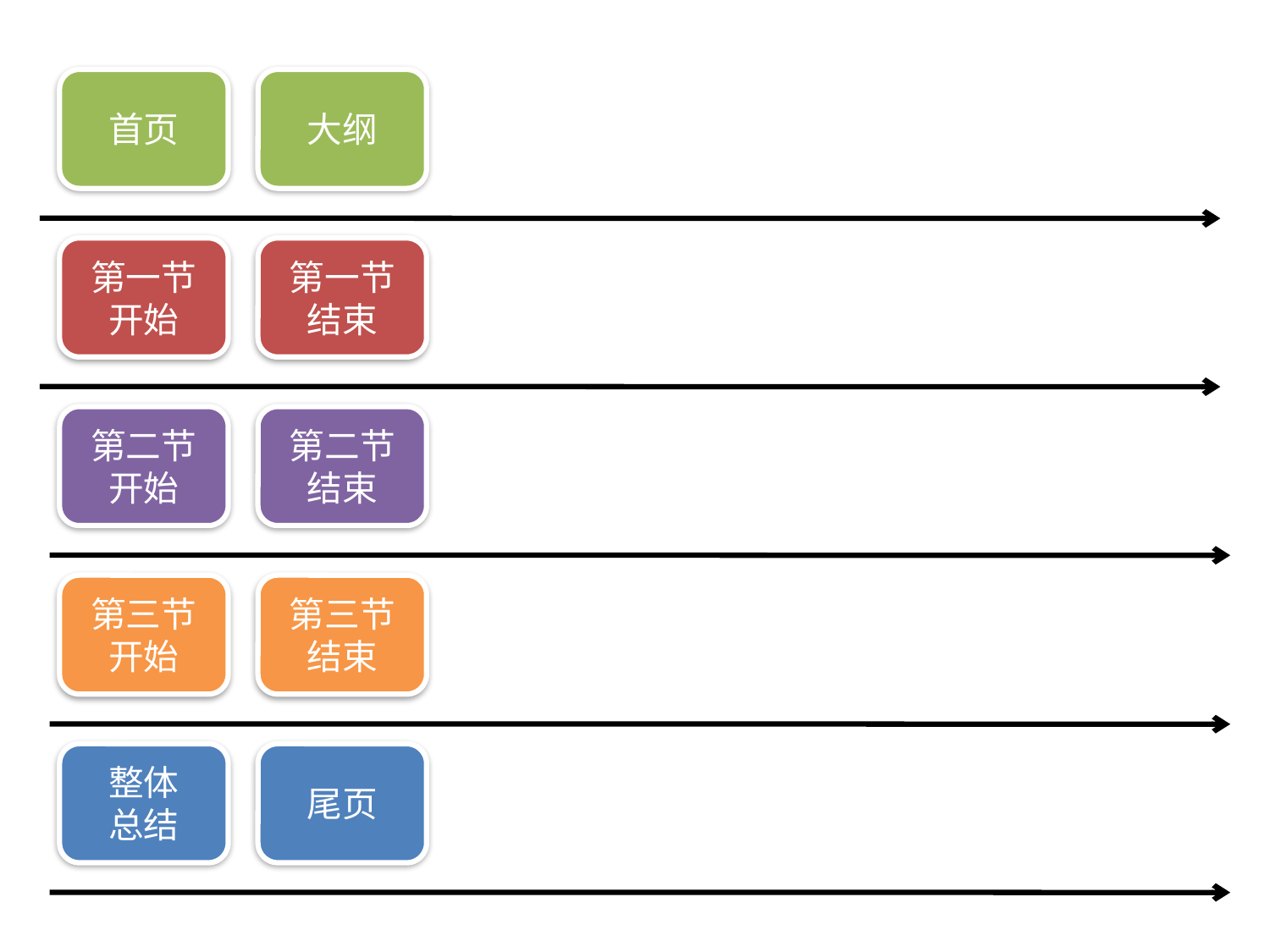

首页
大纲
第一节
开始
第一节
结束
第二节
开始
第二节
结束
第三节
开始
第三节
结束
整体
总结
尾页